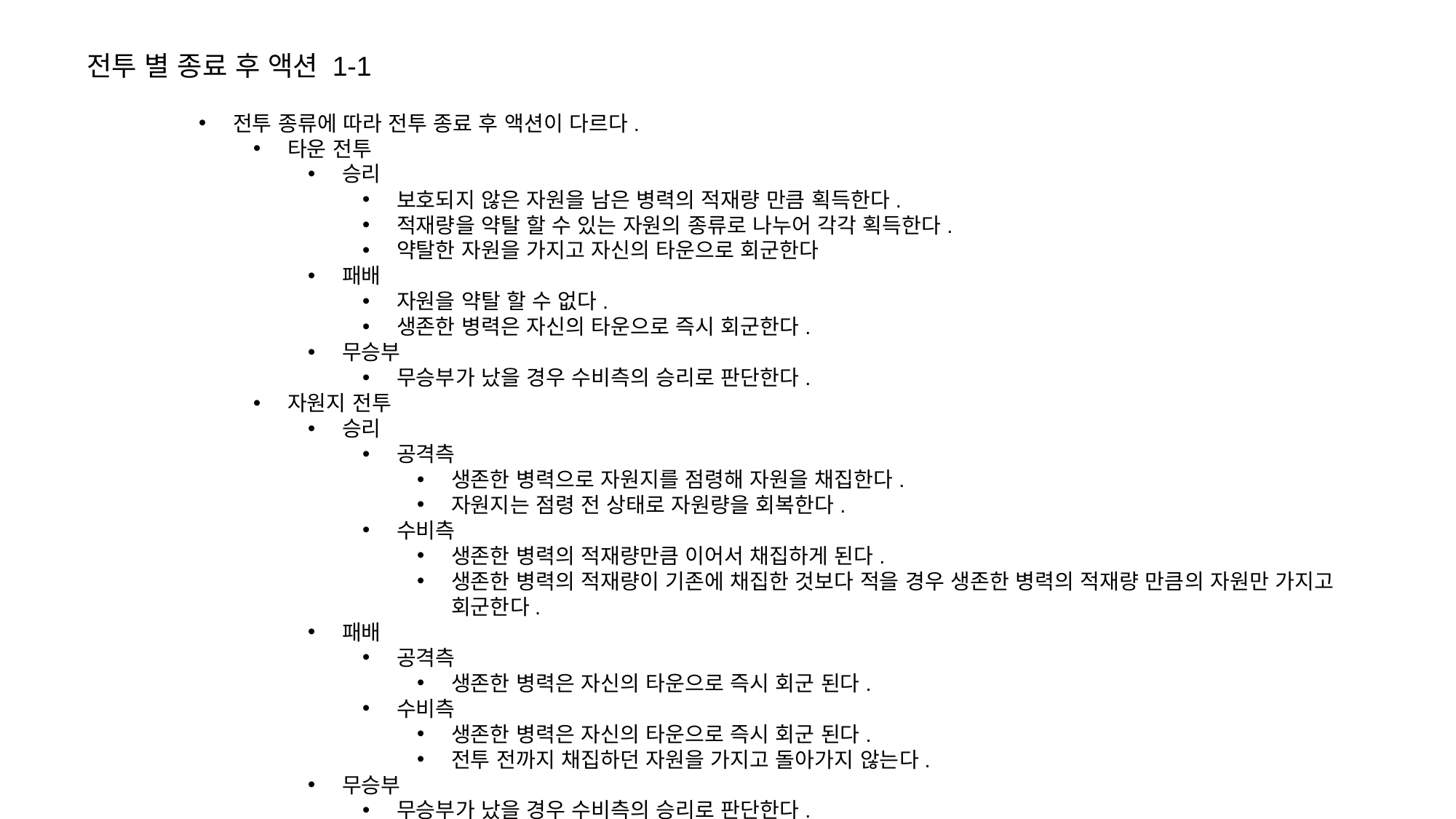

전투 별 종료 후 액션 1-1
전투 종류에 따라 전투 종료 후 액션이 다르다.
타운 전투
승리
보호되지 않은 자원을 남은 병력의 적재량 만큼 획득한다.
적재량을 약탈 할 수 있는 자원의 종류로 나누어 각각 획득한다.
약탈한 자원을 가지고 자신의 타운으로 회군한다
패배
자원을 약탈 할 수 없다.
생존한 병력은 자신의 타운으로 즉시 회군한다.
무승부
무승부가 났을 경우 수비측의 승리로 판단한다.
자원지 전투
승리
공격측
생존한 병력으로 자원지를 점령해 자원을 채집한다.
자원지는 점령 전 상태로 자원량을 회복한다.
수비측
생존한 병력의 적재량만큼 이어서 채집하게 된다.
생존한 병력의 적재량이 기존에 채집한 것보다 적을 경우 생존한 병력의 적재량 만큼의 자원만 가지고 회군한다.
패배
공격측
생존한 병력은 자신의 타운으로 즉시 회군 된다.
수비측
생존한 병력은 자신의 타운으로 즉시 회군 된다.
전투 전까지 채집하던 자원을 가지고 돌아가지 않는다.
무승부
무승부가 났을 경우 수비측의 승리로 판단한다.